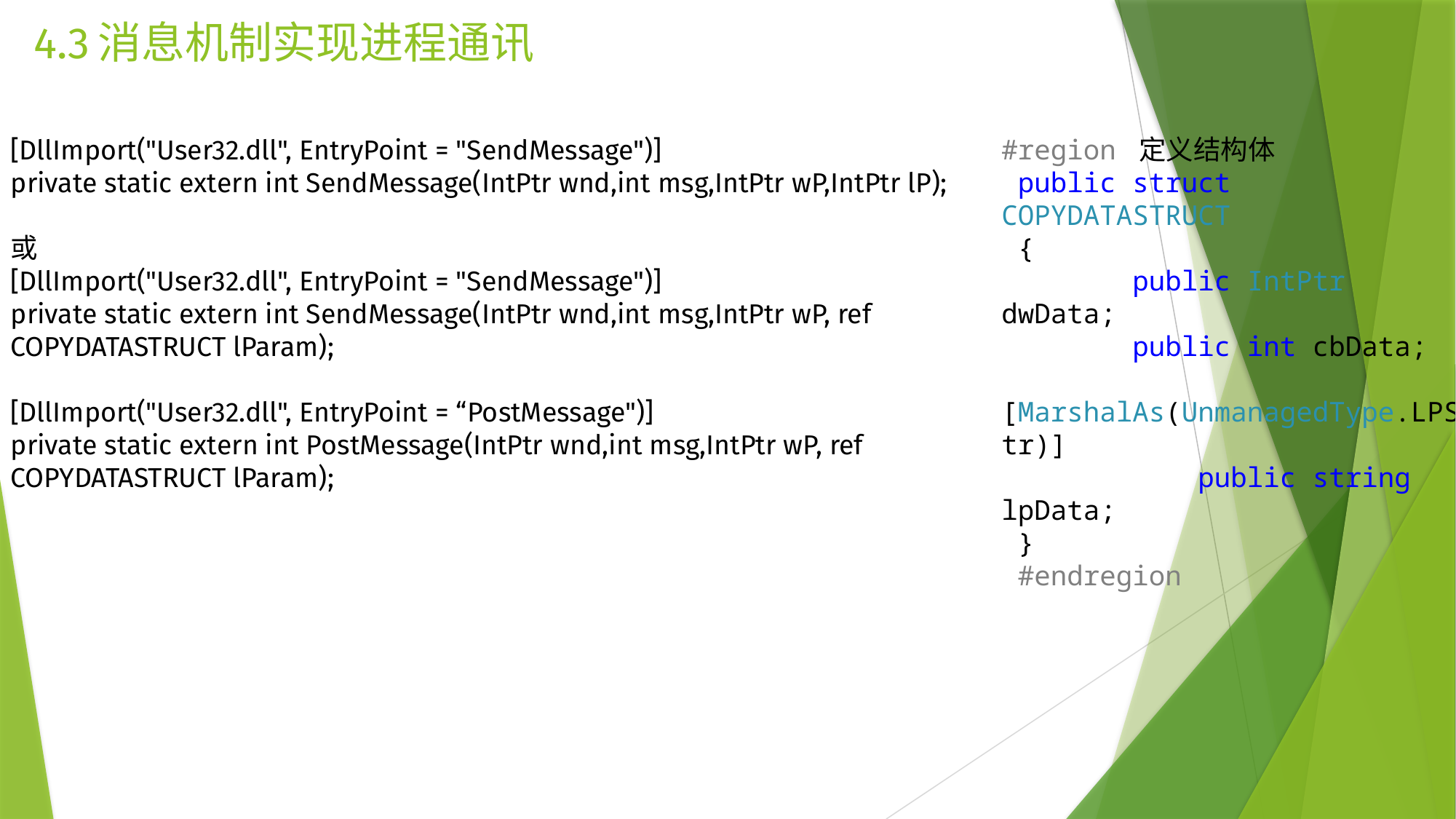

# 4.3消息机制实现进程通讯
[DllImport("User32.dll", EntryPoint = "SendMessage")]
private static extern int SendMessage(IntPtr wnd,int msg,IntPtr wP,IntPtr lP);

或
[DllImport("User32.dll", EntryPoint = "SendMessage")]
private static extern int SendMessage(IntPtr wnd,int msg,IntPtr wP, ref COPYDATASTRUCT lParam);

[DllImport("User32.dll", EntryPoint = “PostMessage")]
private static extern int PostMessage(IntPtr wnd,int msg,IntPtr wP, ref COPYDATASTRUCT lParam);
#region 定义结构体
 public struct COPYDATASTRUCT
 {
        public IntPtr dwData;
        public int cbData;
           [MarshalAs(UnmanagedType.LPStr)]
            public string lpData;
 }
 #endregion